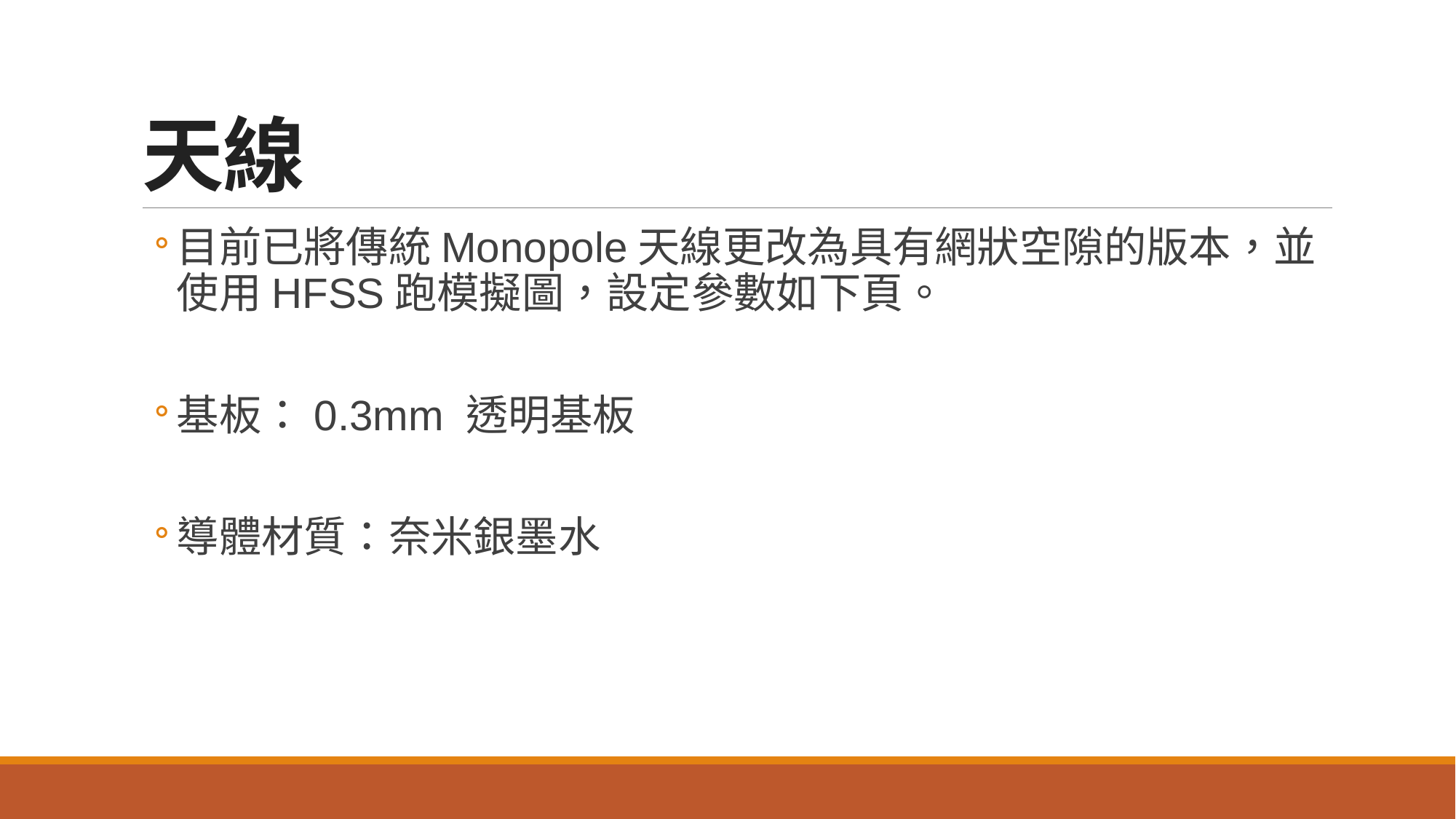

# 天線
目前已將傳統Monopole天線更改為具有網狀空隙的版本，並使用HFSS跑模擬圖，設定參數如下頁。

基板：0.3mm 透明基板

導體材質：奈米銀墨水